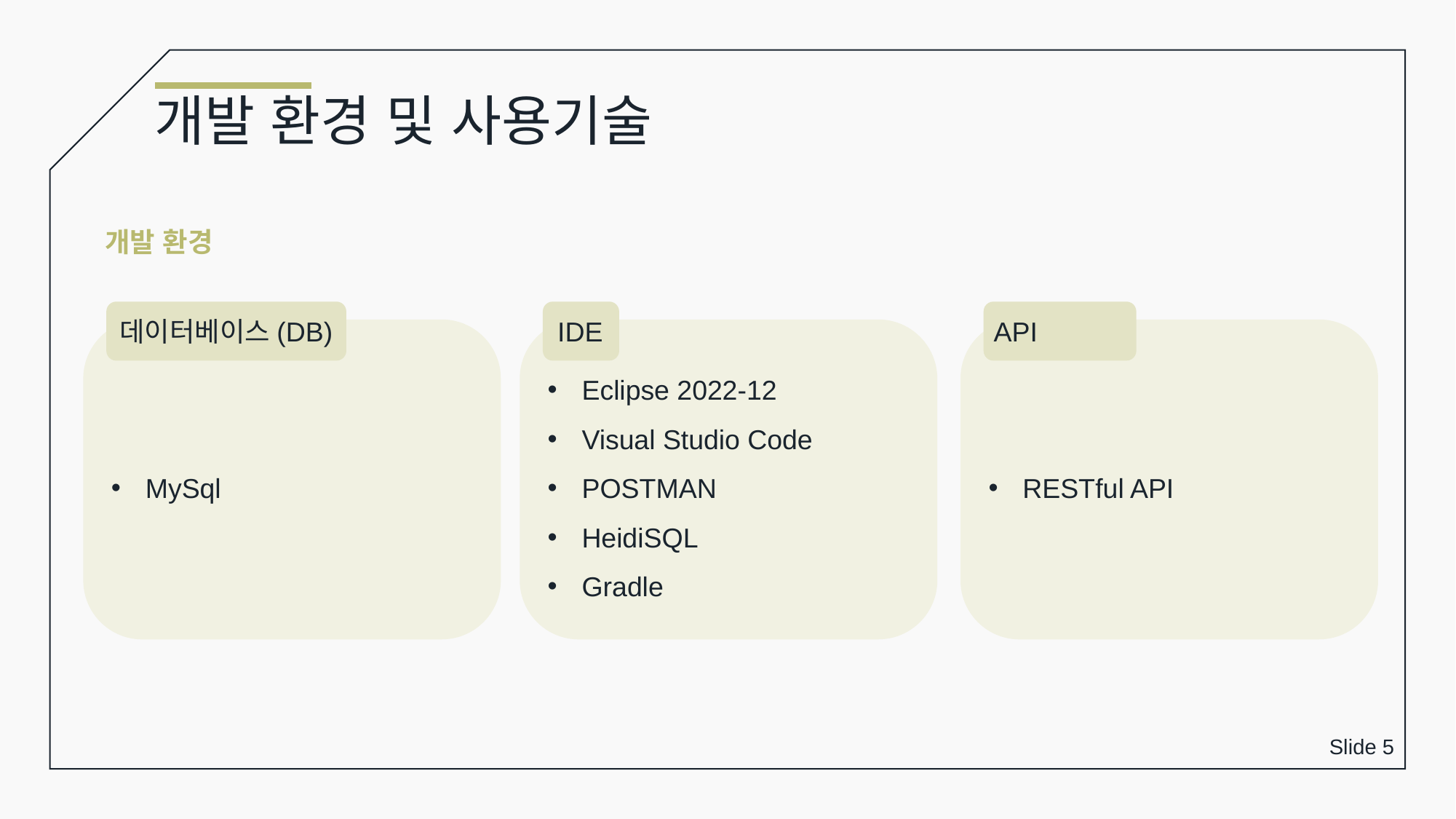

개발 환경 및 사용기술
개발 환경

데이터베이스(DB)
IDE
API
MySql
Eclipse 2022-12
Visual Studio Code
POSTMAN
HeidiSQL
Gradle
RESTful API